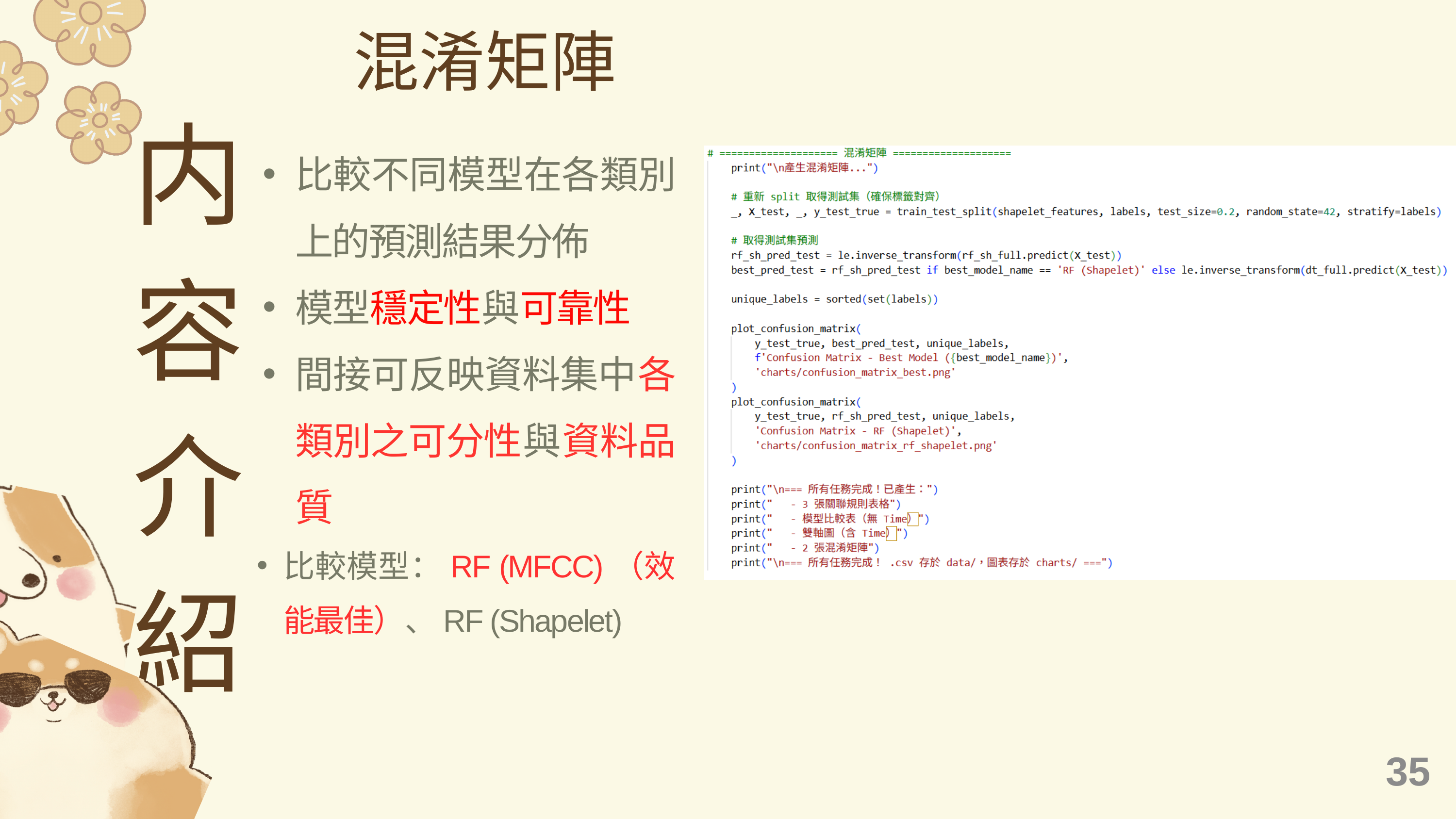

混淆矩陣
内容介紹
比較不同模型在各類別上的預測結果分佈
模型穩定性與可靠性
間接可反映資料集中各類別之可分性與資料品質
比較模型：RF (MFCC)（效能最佳）、RF (Shapelet)

35